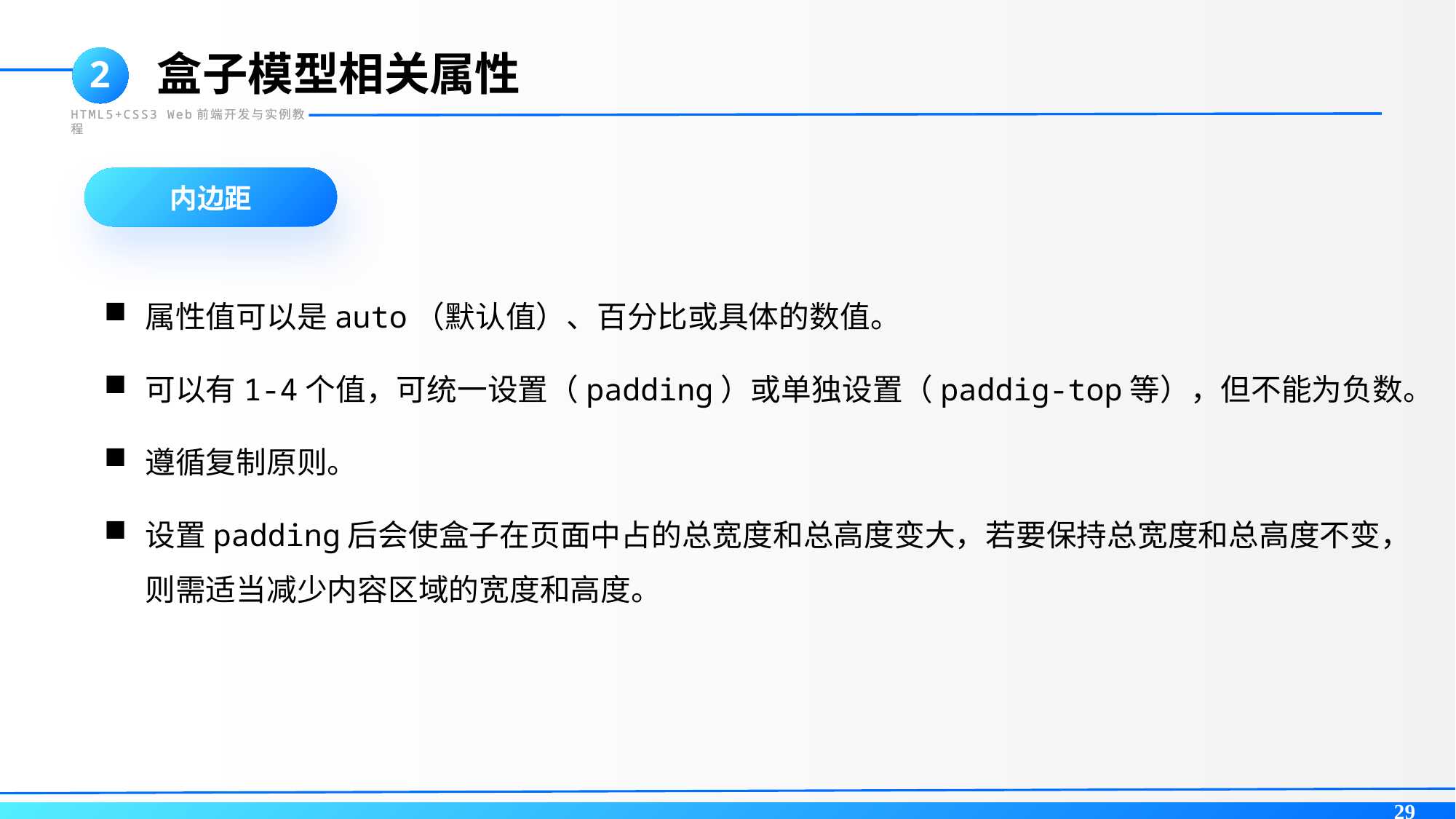

盒子模型相关属性
2
HTML5+CSS3 Web前端开发与实例教程
内边距
属性值可以是auto（默认值）、百分比或具体的数值。
可以有1-4个值，可统一设置（padding）或单独设置（paddig-top等），但不能为负数。
遵循复制原则。
设置padding后会使盒子在页面中占的总宽度和总高度变大，若要保持总宽度和总高度不变，则需适当减少内容区域的宽度和高度。
29